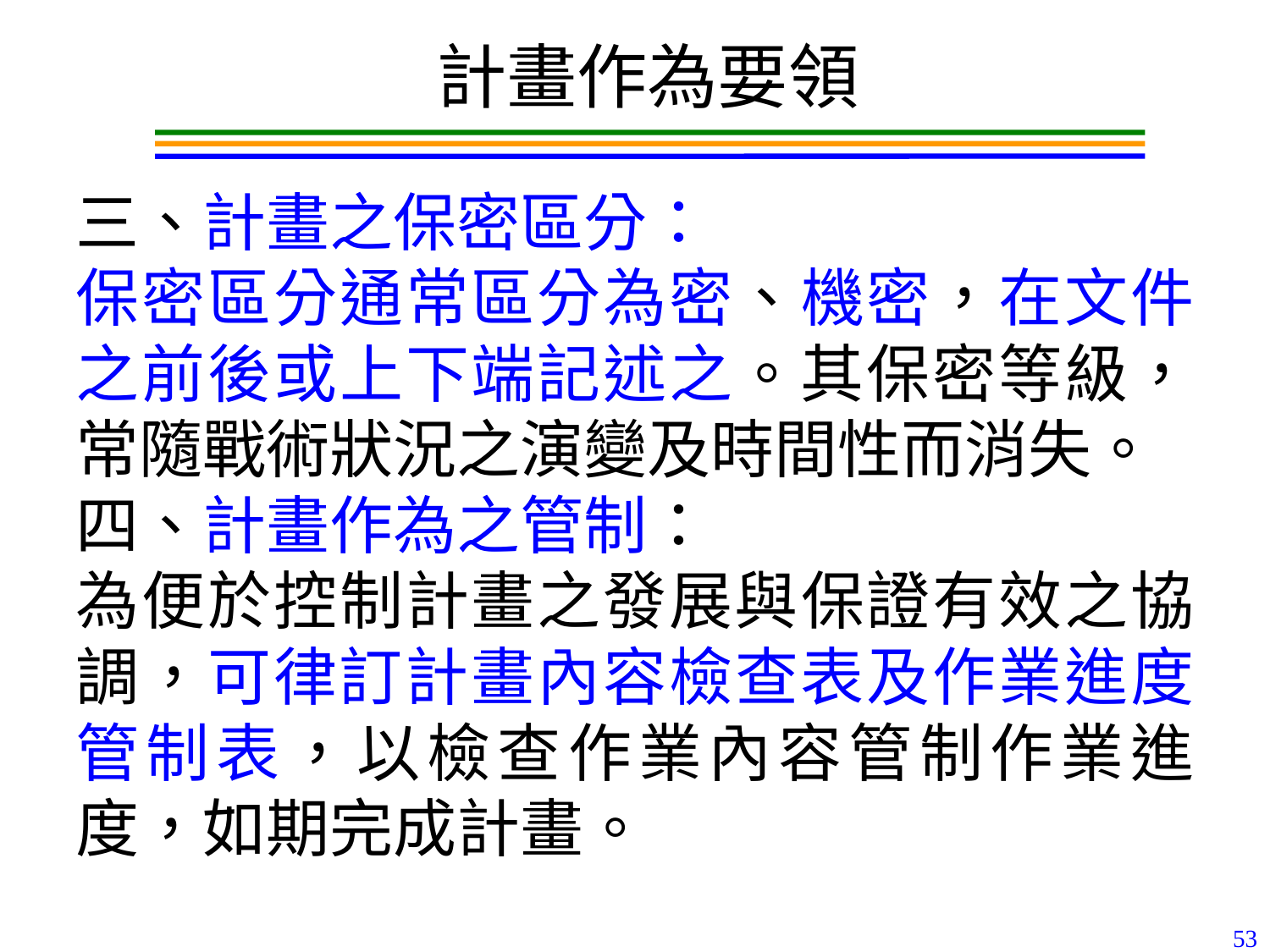

計畫作為要領
三、計畫之保密區分：
保密區分通常區分為密、機密，在文件之前後或上下端記述之。其保密等級，常隨戰術狀況之演變及時間性而消失。
四、計畫作為之管制：
為便於控制計畫之發展與保證有效之協調，可律訂計畫內容檢查表及作業進度管制表，以檢查作業內容管制作業進度，如期完成計畫。
53